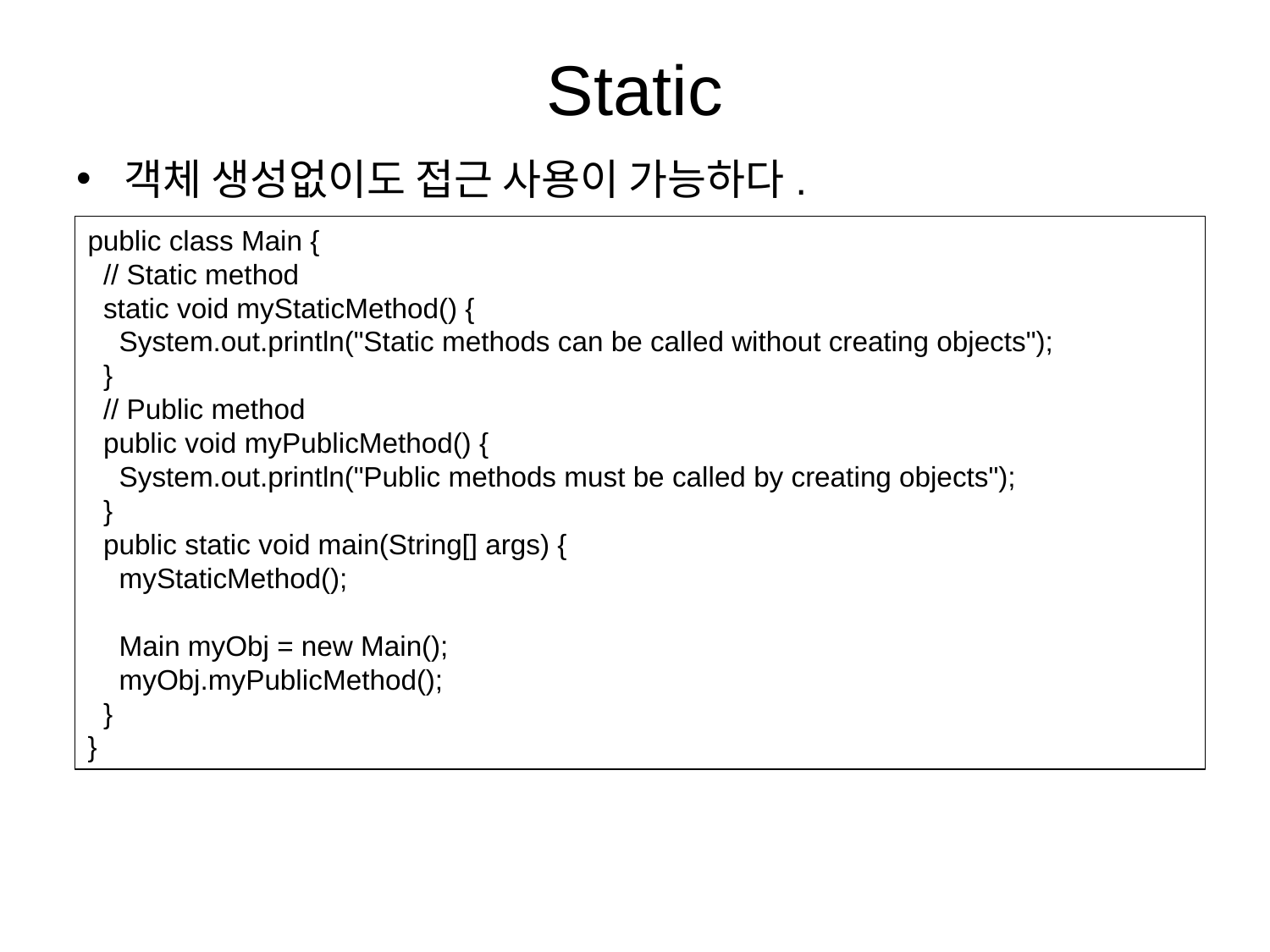

# Static
객체 생성없이도 접근 사용이 가능하다.
public class Main {
  // Static method
  static void myStaticMethod() {
    System.out.println("Static methods can be called without creating objects");
  }
  // Public method
  public void myPublicMethod() {
    System.out.println("Public methods must be called by creating objects");
  }
  public static void main(String[] args) {
    myStaticMethod();

    Main myObj = new Main();
    myObj.myPublicMethod();
  }
}